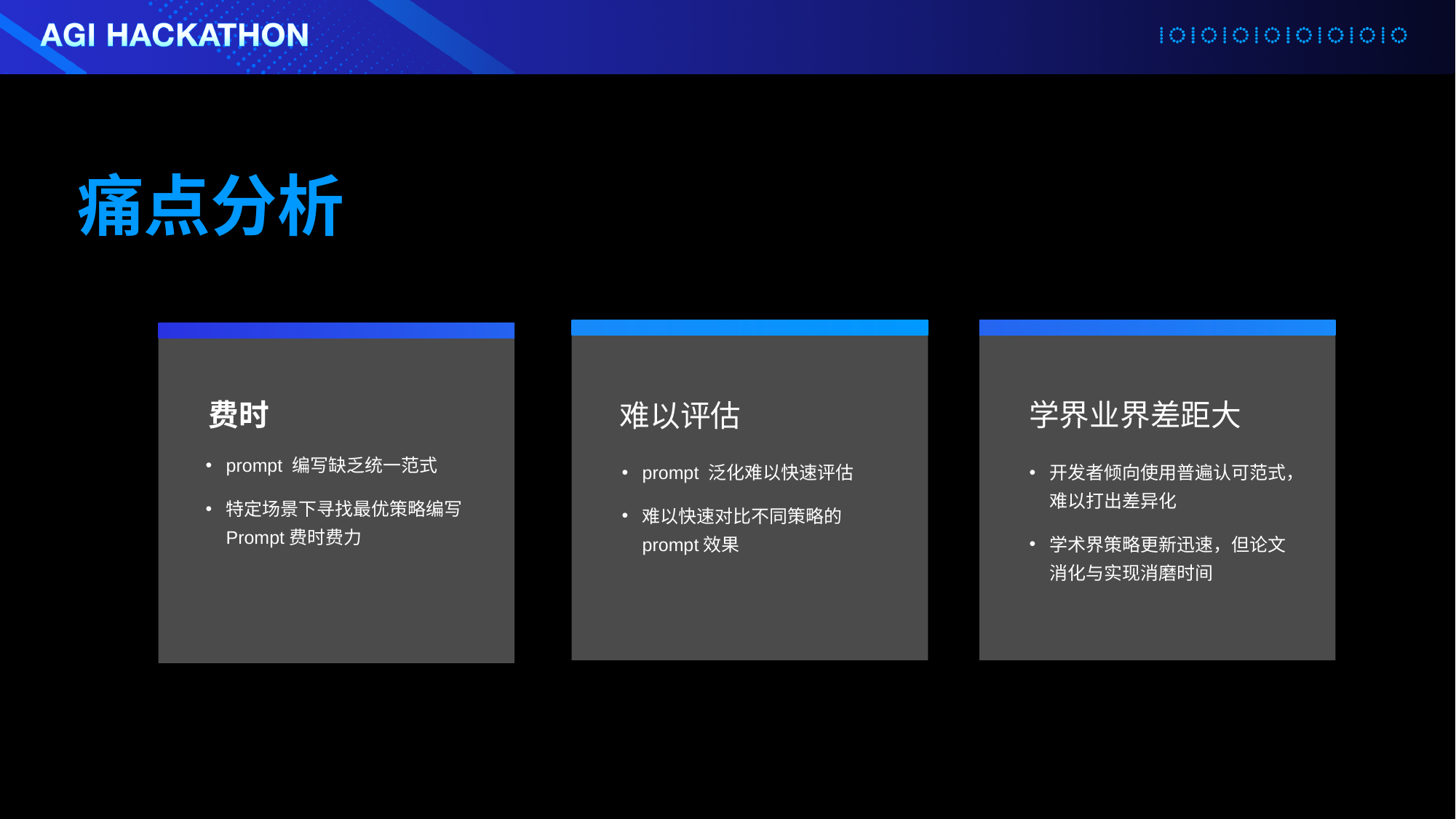

痛点分析

难以评估
prompt 泛化难以快速评估
难以快速对比不同策略的prompt效果

学界业界差距大
开发者倾向使用普遍认可范式，难以打出差异化
学术界策略更新迅速，但论文消化与实现消磨时间

费时
prompt 编写缺乏统一范式
特定场景下寻找最优策略编写Prompt费时费力